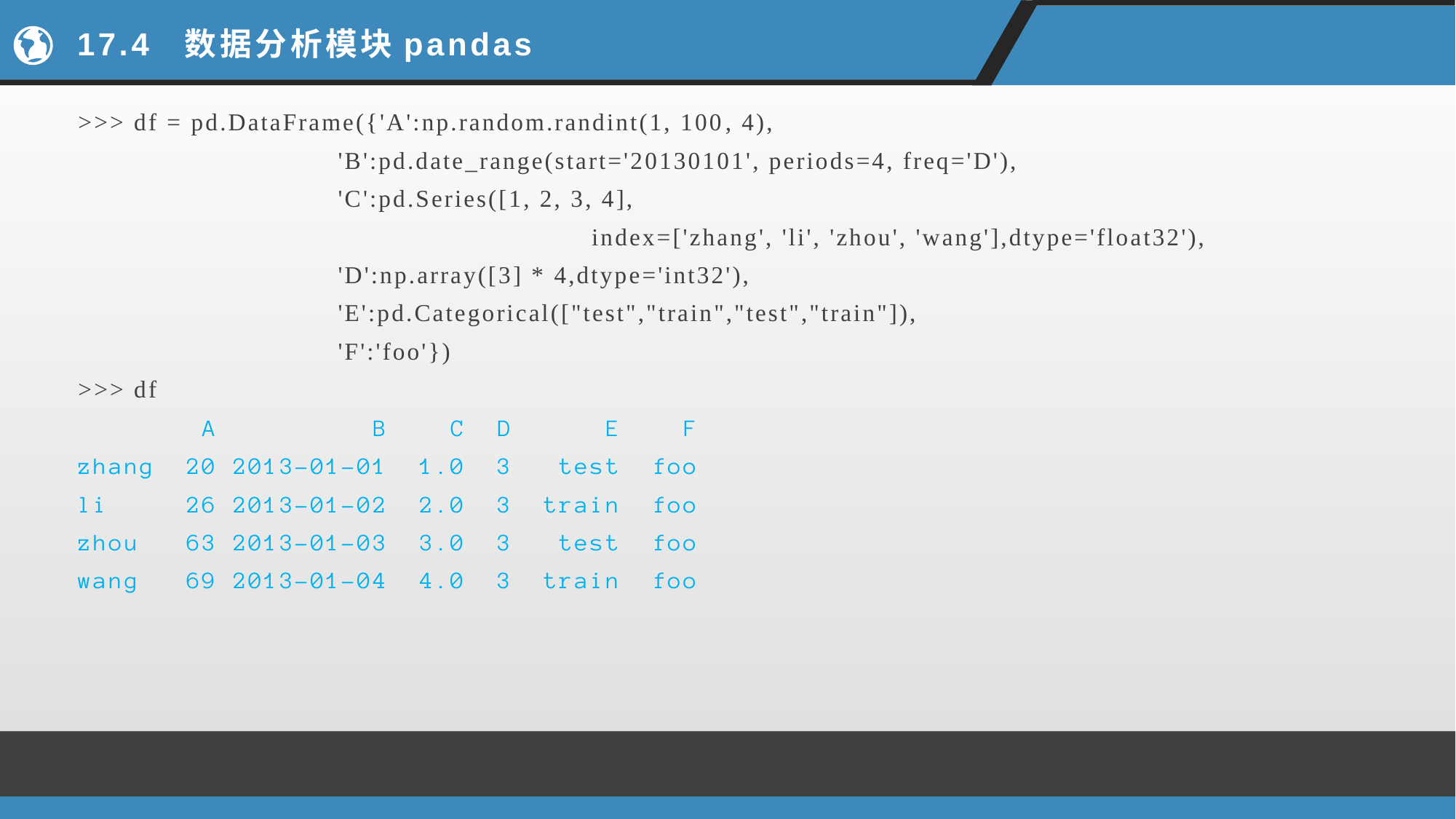

# 17.4  数据分析模块pandas

>>> df = pd.DataFrame({'A':np.random.randint(1, 100, 4),
		     'B':pd.date_range(start='20130101', periods=4, freq='D'),
		     'C':pd.Series([1, 2, 3, 4],
                                                              index=['zhang', 'li', 'zhou', 'wang'],dtype='float32'),
		     'D':np.array([3] * 4,dtype='int32'),
		     'E':pd.Categorical(["test","train","test","train"]),
		     'F':'foo'})
>>> df
        A          B    C  D      E    F
zhang  20 2013-01-01  1.0  3   test  foo
li     26 2013-01-02  2.0  3  train  foo
zhou   63 2013-01-03  3.0  3   test  foo
wang   69 2013-01-04  4.0  3  train  foo